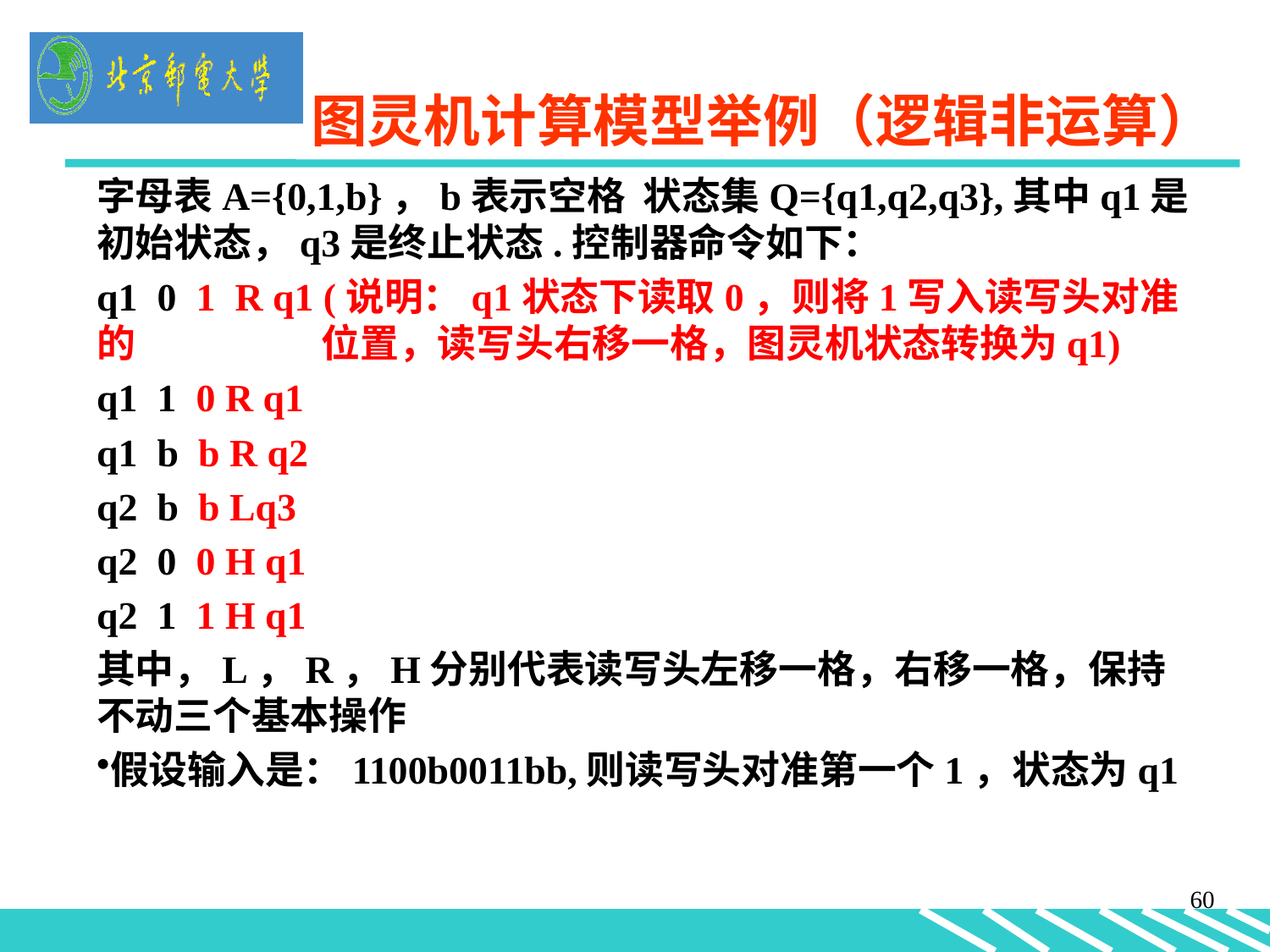

图灵机计算模型举例（逻辑非运算）
字母表A={0,1,b}，b表示空格  状态集Q={q1,q2,q3},其中q1是初始状态，q3是终止状态.控制器命令如下：
q1  0  1  R q1 (说明：q1状态下读取0，则将1写入读写头对准的 	           位置，读写头右移一格，图灵机状态转换为q1)
q1  1  0 R q1
q1  b  b R q2
q2  b  b Lq3
q2  0  0 H q1
q2  1  1 H q1
其中，L，R，H分别代表读写头左移一格，右移一格，保持不动三个基本操作
假设输入是：1100b0011bb,则读写头对准第一个1，状态为q1

60